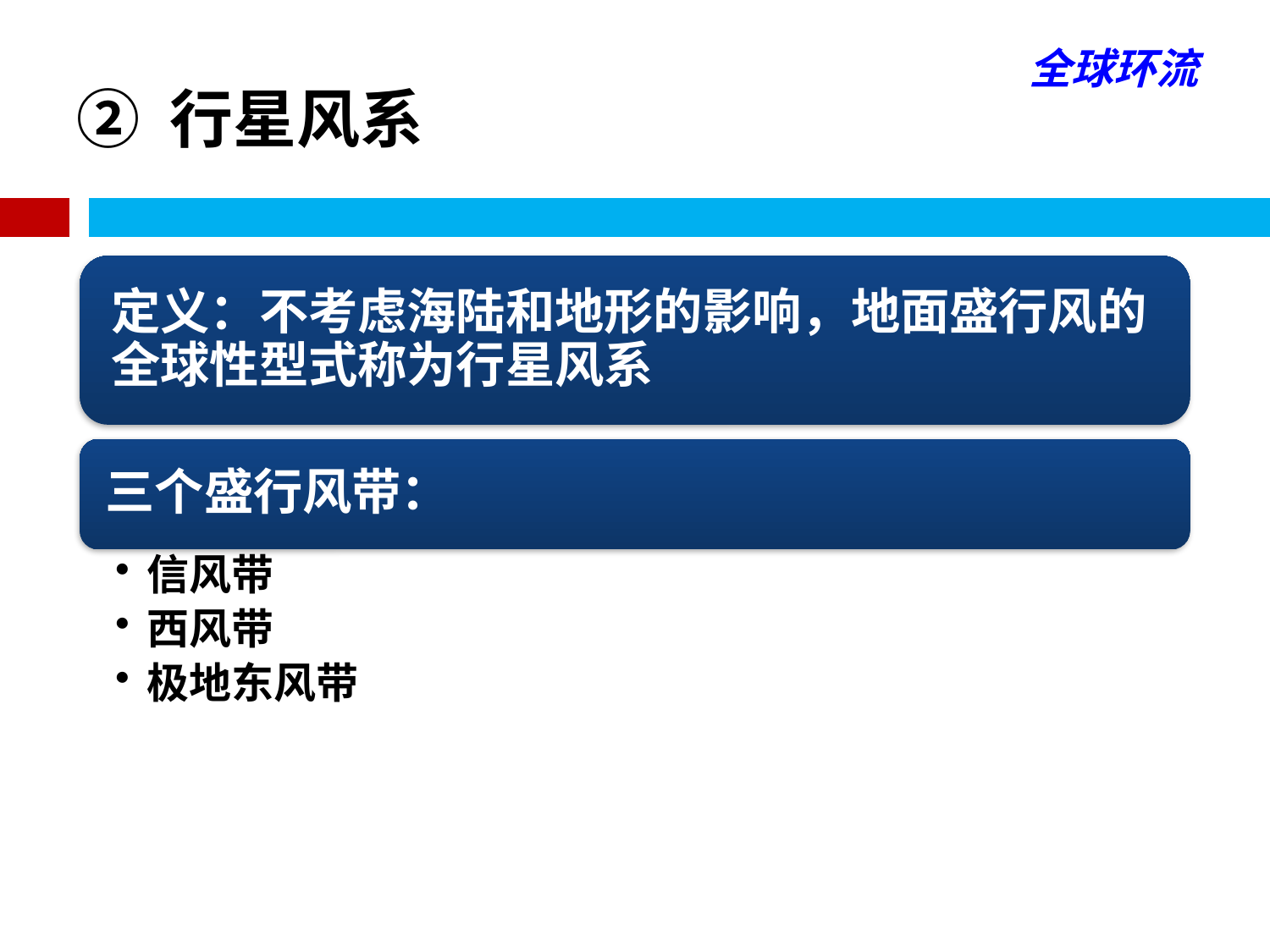

全球环流
# ② 行星风系
定义：不考虑海陆和地形的影响，地面盛行风的全球性型式称为行星风系
三个盛行风带：
信风带
西风带
极地东风带